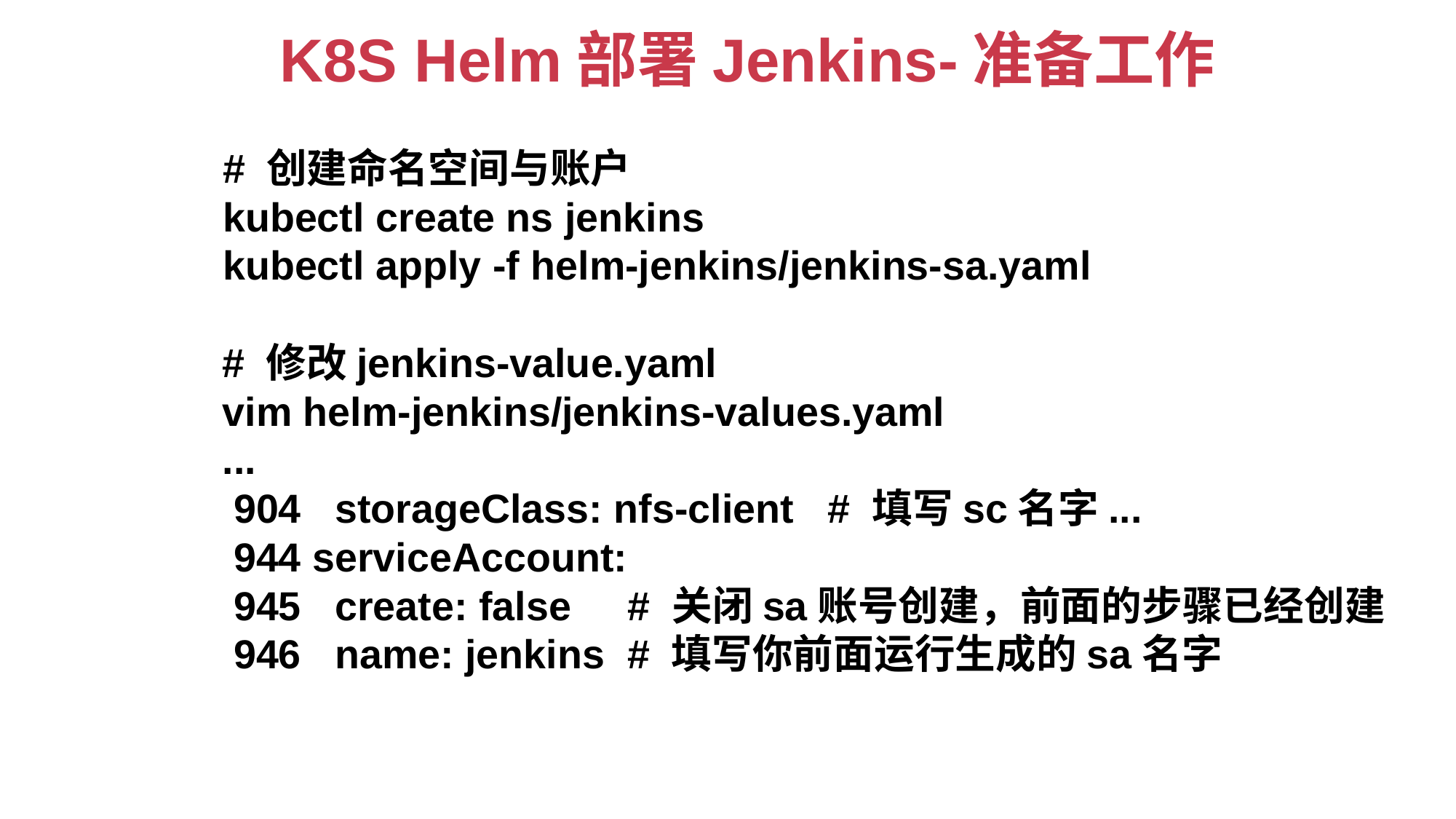

K8S Helm部署Jenkins-准备工作
# 创建命名空间与账户
kubectl create ns jenkins
kubectl apply -f helm-jenkins/jenkins-sa.yaml

# 修改jenkins-value.yaml
vim helm-jenkins/jenkins-values.yaml
...
 904   storageClass: nfs-client   # 填写sc名字...
 944 serviceAccount:
 945   create: false     # 关闭sa账号创建，前面的步骤已经创建
 946   name: jenkins  # 填写你前面运行生成的sa名字